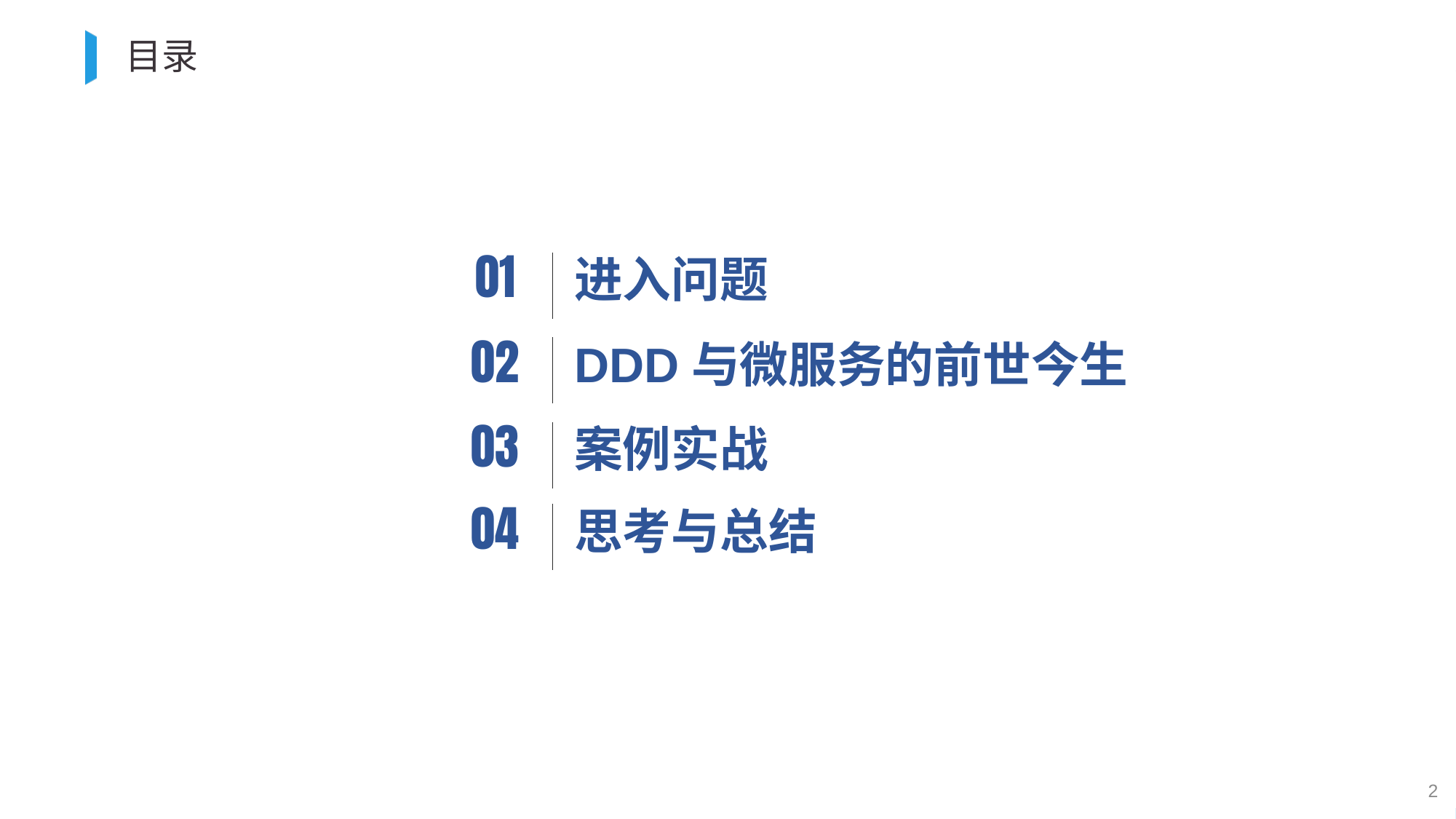

# 目录
进入问题
01
02
DDD与微服务的前世今生
03
案例实战
04
思考与总结
2